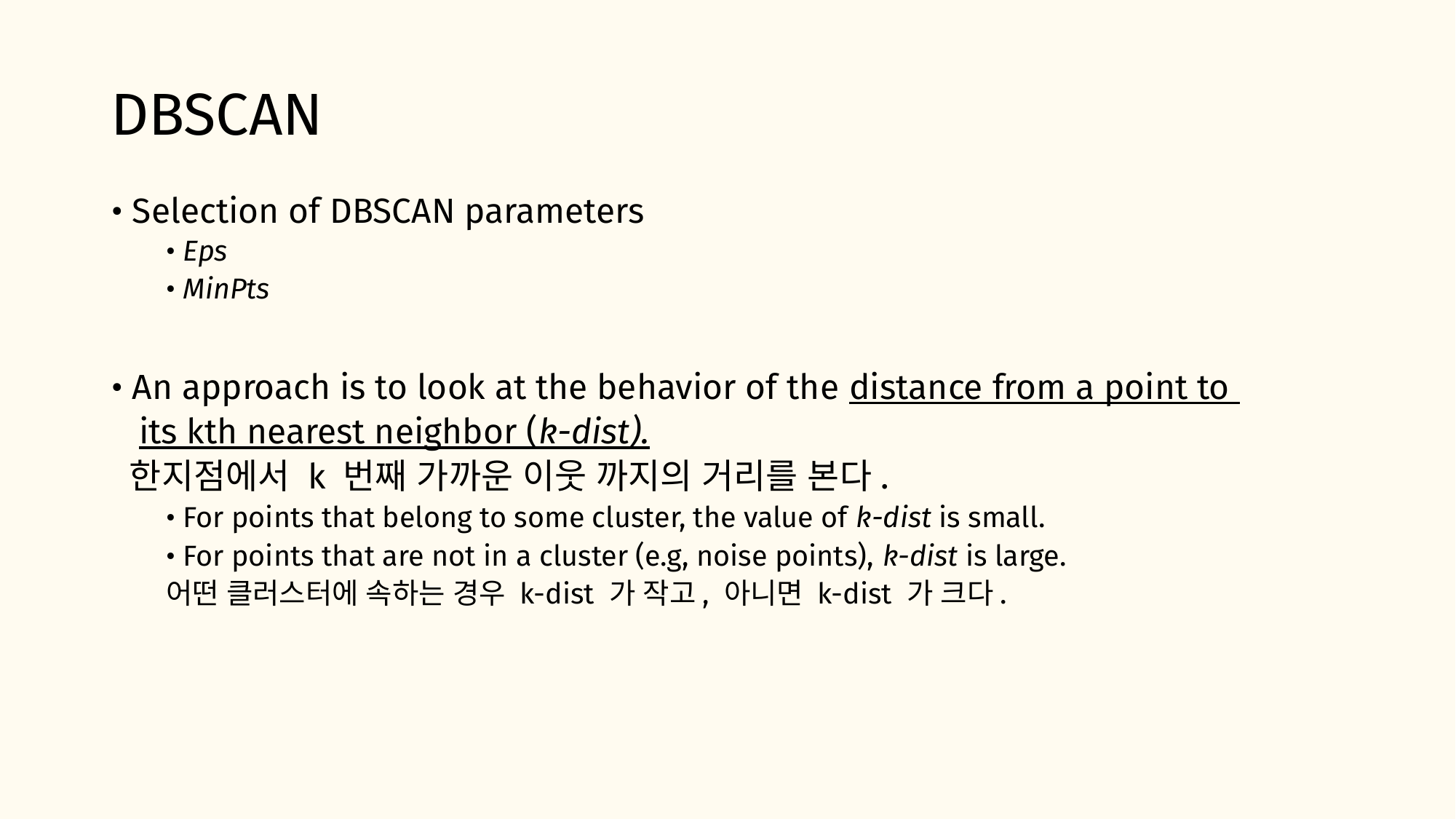

# DBSCAN
• Selection of DBSCAN parameters
• Eps
• MinPts

• An approach is to look at the behavior of the distance from a point to  its kth nearest neighbor (k-dist).
 한지점에서 k 번째 가까운 이웃 까지의 거리를 본다.
• For points that belong to some cluster, the value of k-dist is small.
• For points that are not in a cluster (e.g, noise points), k-dist is large.
어떤 클러스터에 속하는 경우 k-dist 가 작고, 아니면 k-dist 가 크다.